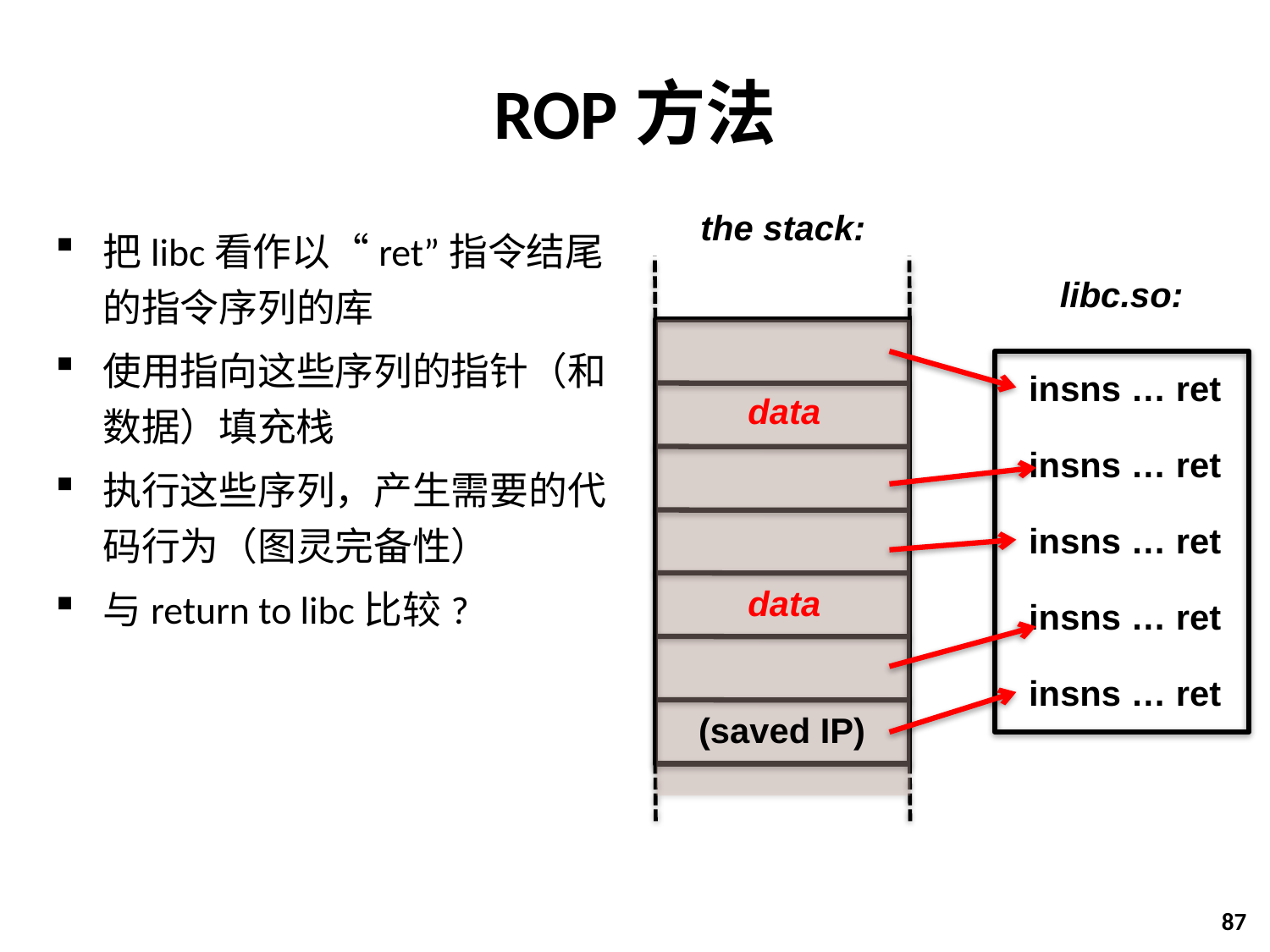

# ROP方法
the stack:
把libc看作以“ret”指令结尾的指令序列的库
使用指向这些序列的指针（和数据）填充栈
执行这些序列，产生需要的代码行为（图灵完备性）
与return to libc比较?
libc.so:

insns … ret
data
insns … ret
insns … ret
data
insns … ret
insns … ret
(saved IP)
87